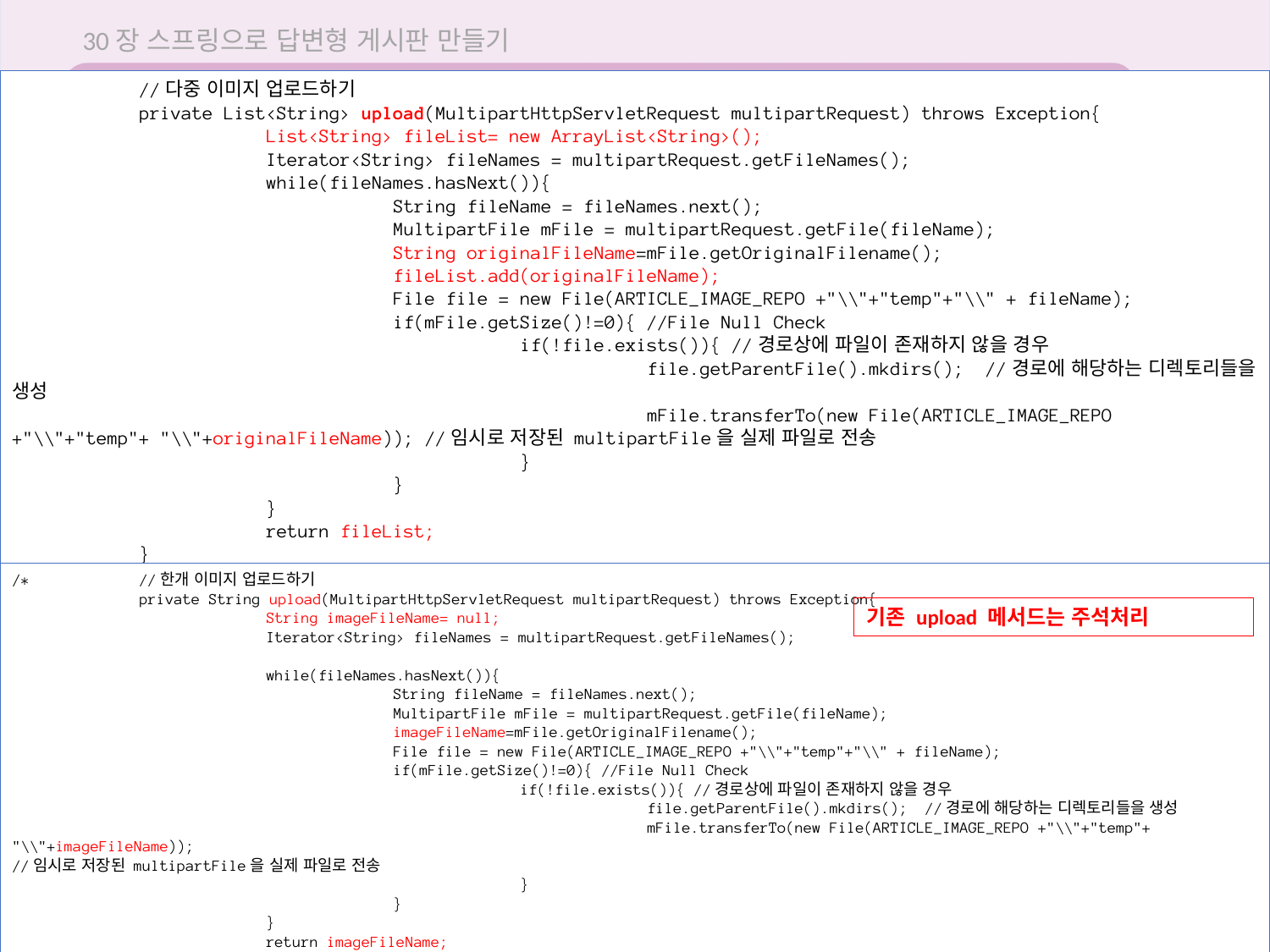

30장 스프링으로 답변형 게시판 만들기
	//다중 이미지 업로드하기
	private List<String> upload(MultipartHttpServletRequest multipartRequest) throws Exception{
		List<String> fileList= new ArrayList<String>();
		Iterator<String> fileNames = multipartRequest.getFileNames();
		while(fileNames.hasNext()){
			String fileName = fileNames.next();
			MultipartFile mFile = multipartRequest.getFile(fileName);
			String originalFileName=mFile.getOriginalFilename();
			fileList.add(originalFileName);
			File file = new File(ARTICLE_IMAGE_REPO +"\\"+"temp"+"\\" + fileName);
			if(mFile.getSize()!=0){ //File Null Check
				if(!file.exists()){ //경로상에 파일이 존재하지 않을 경우
					file.getParentFile().mkdirs();  //경로에 해당하는 디렉토리들을 생성
					mFile.transferTo(new File(ARTICLE_IMAGE_REPO +"\\"+"temp"+ "\\"+originalFileName)); //임시로 저장된 multipartFile을 실제 파일로 전송
				}
			}
		}
		return fileList;
	}
30.5 새 글 추가하기
/*	//한개 이미지 업로드하기
	private String upload(MultipartHttpServletRequest multipartRequest) throws Exception{
		String imageFileName= null;
		Iterator<String> fileNames = multipartRequest.getFileNames();

		while(fileNames.hasNext()){
			String fileName = fileNames.next();
			MultipartFile mFile = multipartRequest.getFile(fileName);
			imageFileName=mFile.getOriginalFilename();
			File file = new File(ARTICLE_IMAGE_REPO +"\\"+"temp"+"\\" + fileName);
			if(mFile.getSize()!=0){ //File Null Check
				if(!file.exists()){ //경로상에 파일이 존재하지 않을 경우
					file.getParentFile().mkdirs();  //경로에 해당하는 디렉토리들을 생성
					mFile.transferTo(new File(ARTICLE_IMAGE_REPO +"\\"+"temp"+ "\\"+imageFileName));
//임시로 저장된 multipartFile을 실제 파일로 전송
				}
			}
		}
		return imageFileName;
	}   */
기존 upload 메서드는 주석처리